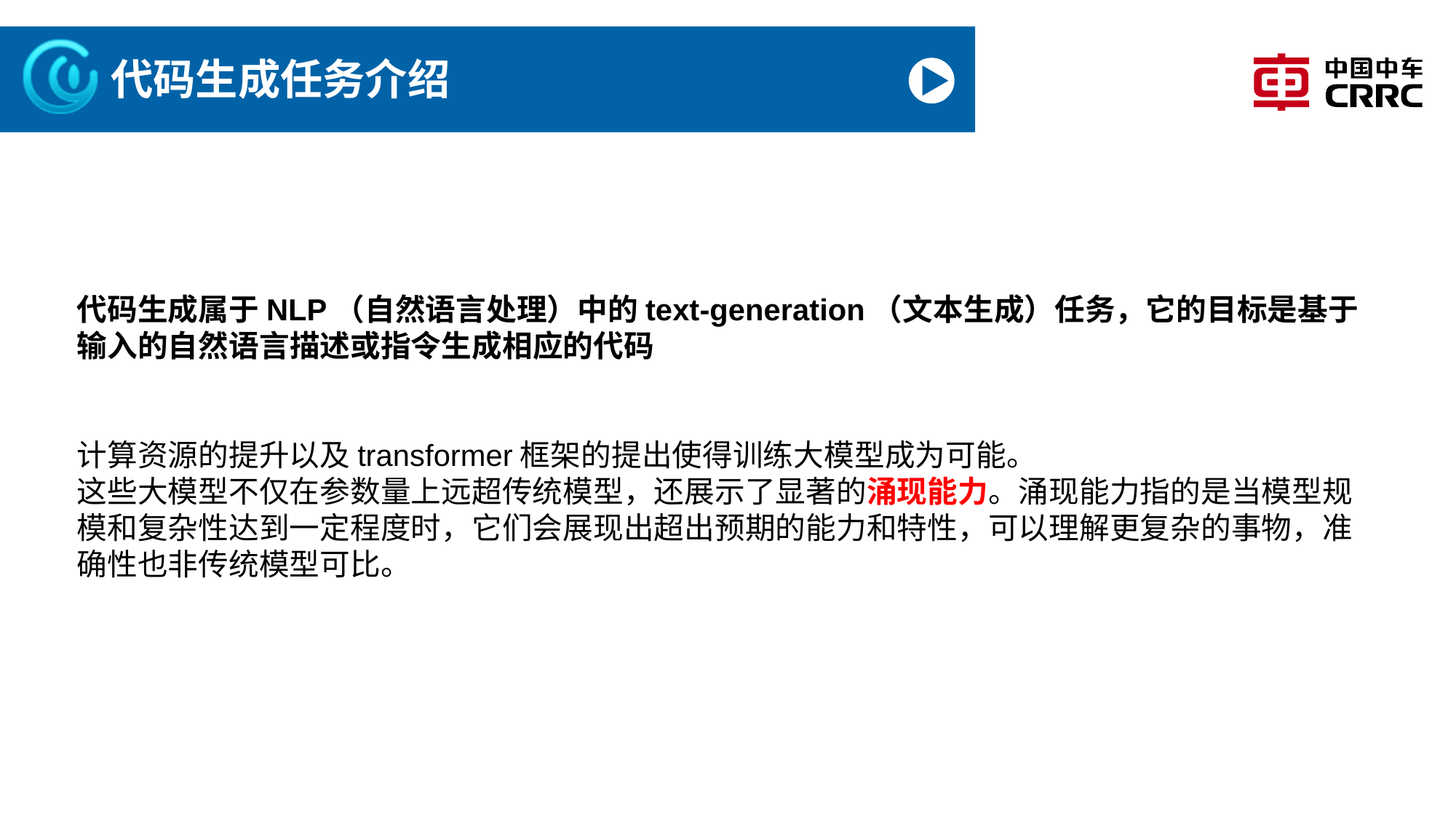

# 代码生成任务介绍
代码生成属于NLP（自然语言处理）中的text-generation（文本生成）任务，它的目标是基于输入的自然语言描述或指令生成相应的代码

计算资源的提升以及transformer框架的提出使得训练大模型成为可能。
这些大模型不仅在参数量上远超传统模型，还展示了显著的涌现能力。涌现能力指的是当模型规模和复杂性达到一定程度时，它们会展现出超出预期的能力和特性，可以理解更复杂的事物，准确性也非传统模型可比。
21